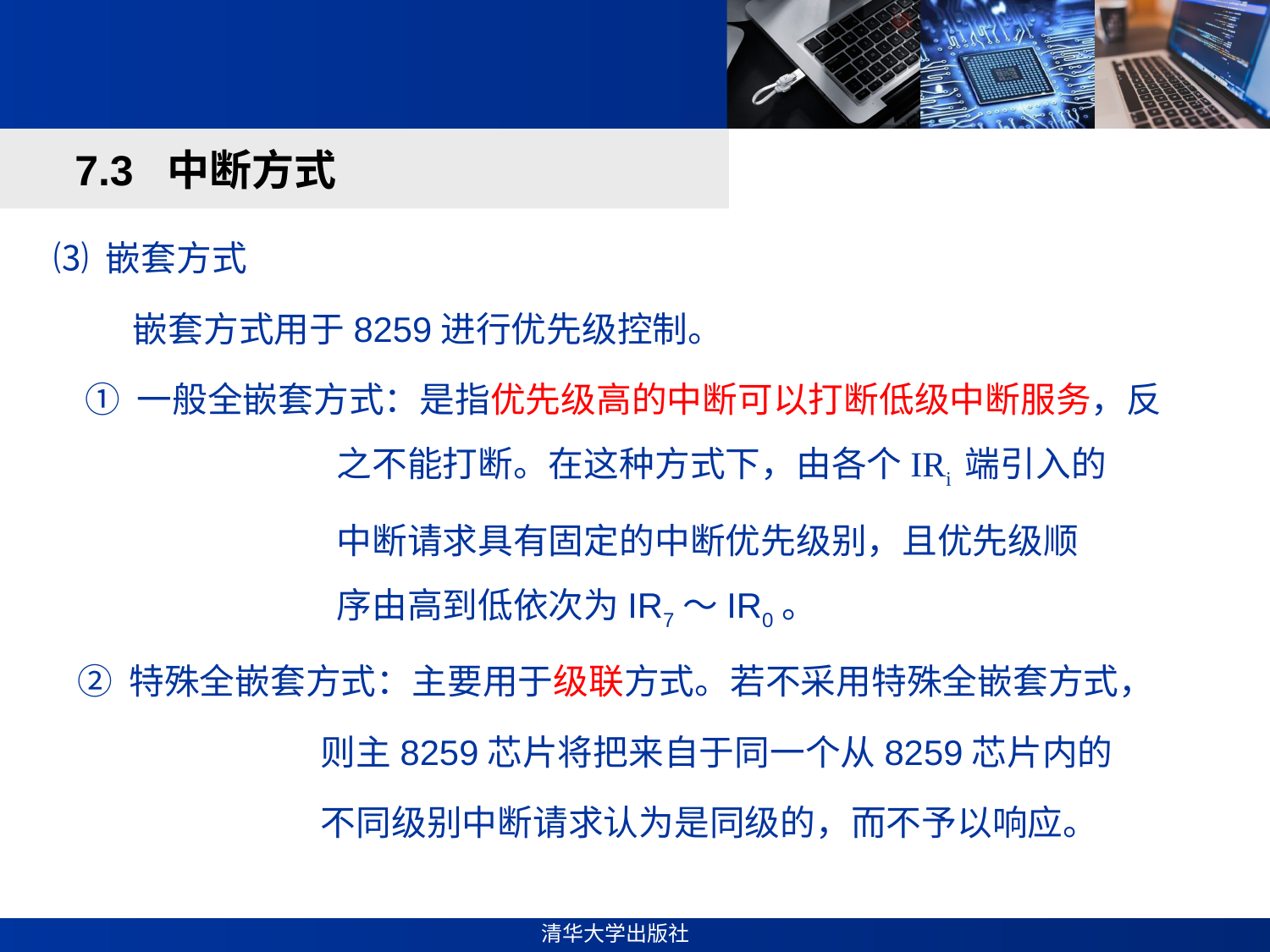

#
7.3  中断方式
⑶ 嵌套方式
         嵌套方式用于8259进行优先级控制。
    ① 一般全嵌套方式：是指优先级高的中断可以打断低级中断服务，反
                                   之不能打断。在这种方式下，由各个IRi 端引入的
                                   中断请求具有固定的中断优先级别，且优先级顺
                                   序由高到低依次为IR7～IR0。
   ② 特殊全嵌套方式：主要用于级联方式。若不采用特殊全嵌套方式，
                                 则主8259芯片将把来自于同一个从8259芯片内的
                                 不同级别中断请求认为是同级的，而不予以响应。